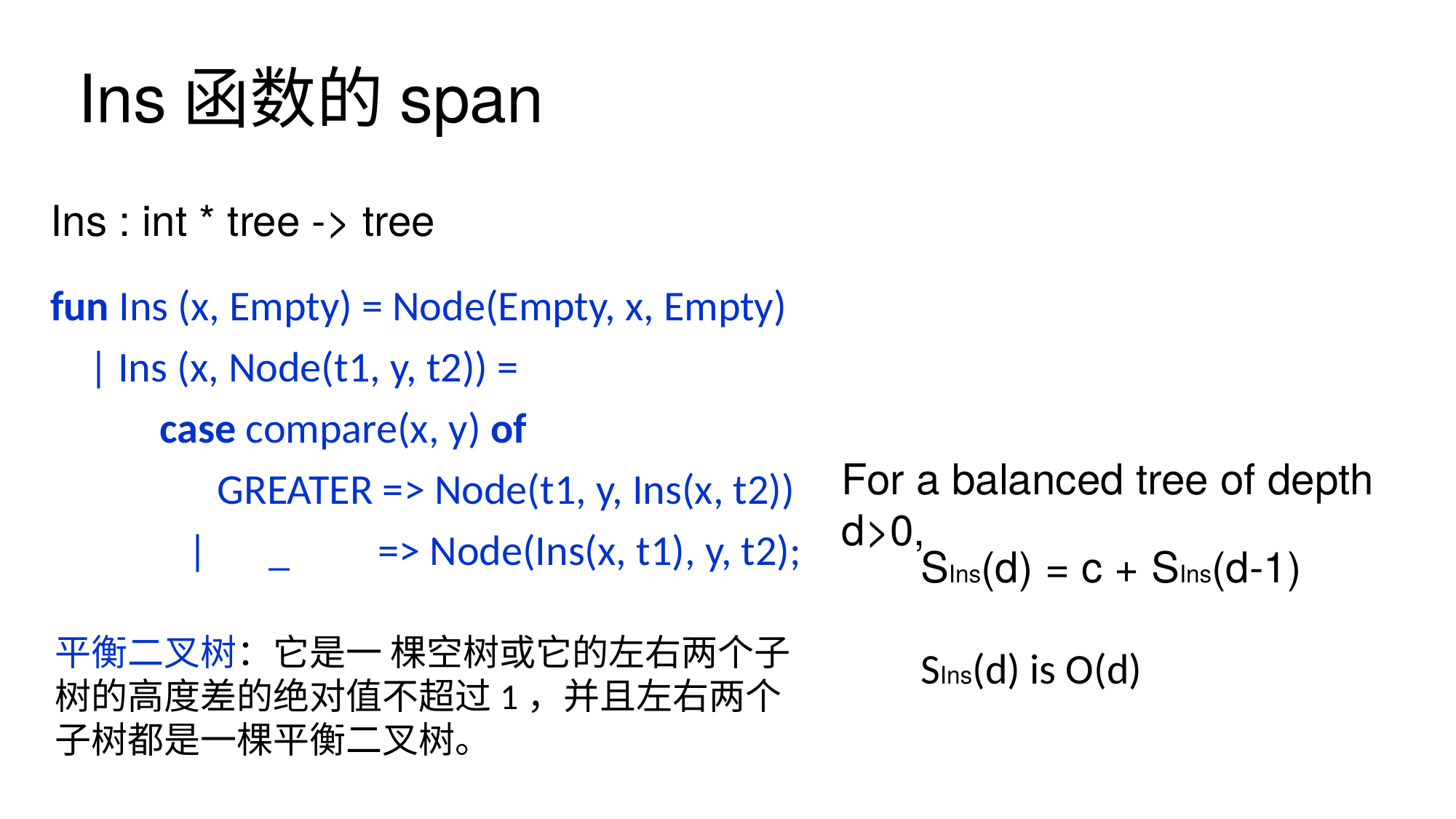

# Ins函数的span
Ins : int * tree -> tree
fun Ins (x, Empty) = Node(Empty, x, Empty)
    | Ins (x, Node(t1, y, t2)) =
	case compare(x, y) of
	      GREATER => Node(t1, y, Ins(x, t2))
	   | 	_ 	=> Node(Ins(x, t1), y, t2);
For a balanced tree of depth d>0,
SIns(d) = c + SIns(d-1)

SIns(d) is O(d)
平衡二叉树：它是一 棵空树或它的左右两个子树的高度差的绝对值不超过1，并且左右两个子树都是一棵平衡二叉树。